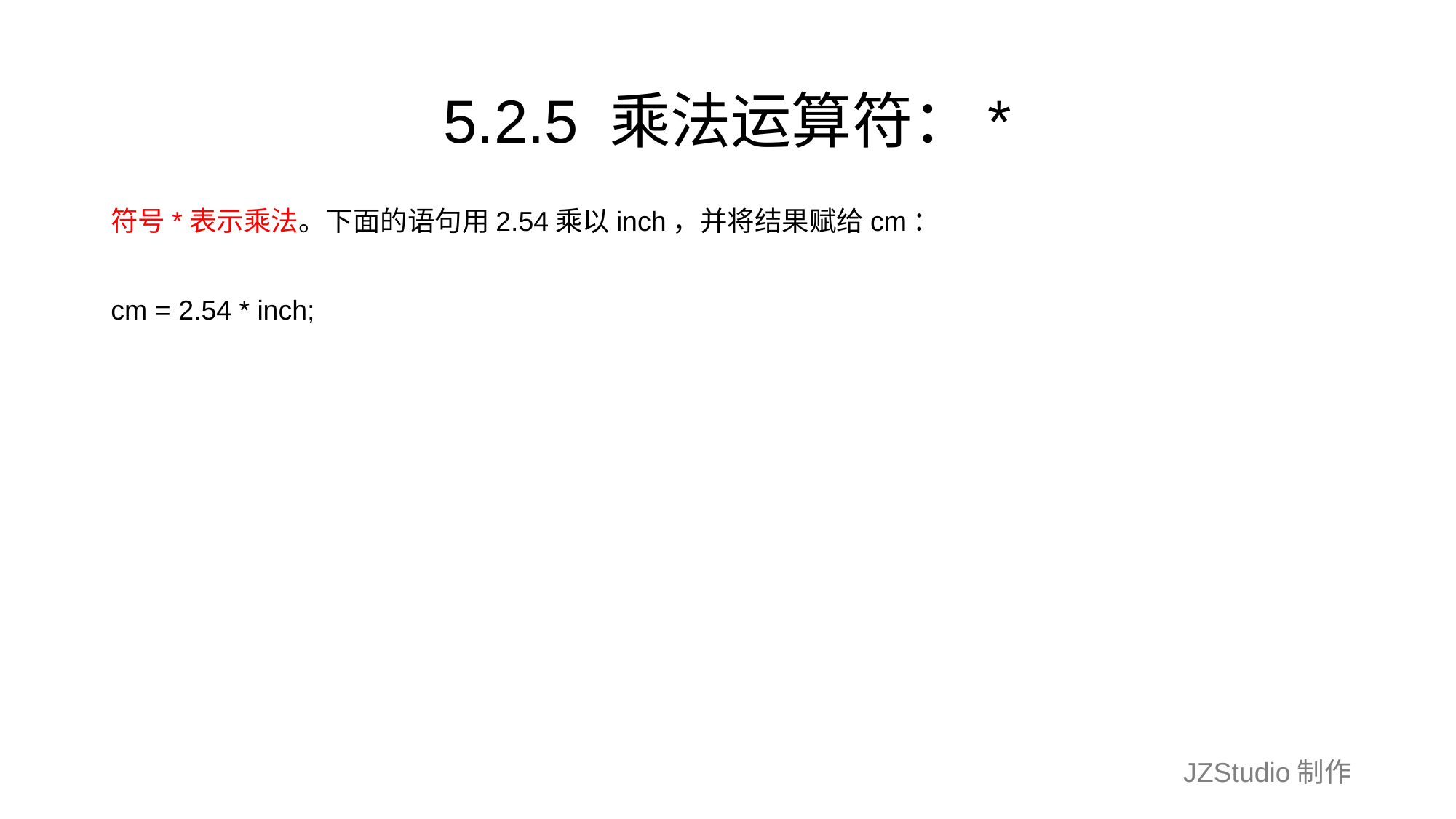

# 5.2.5 乘法运算符：*
符号*表示乘法。下面的语句用2.54乘以inch，并将结果赋给cm：

cm = 2.54 * inch;